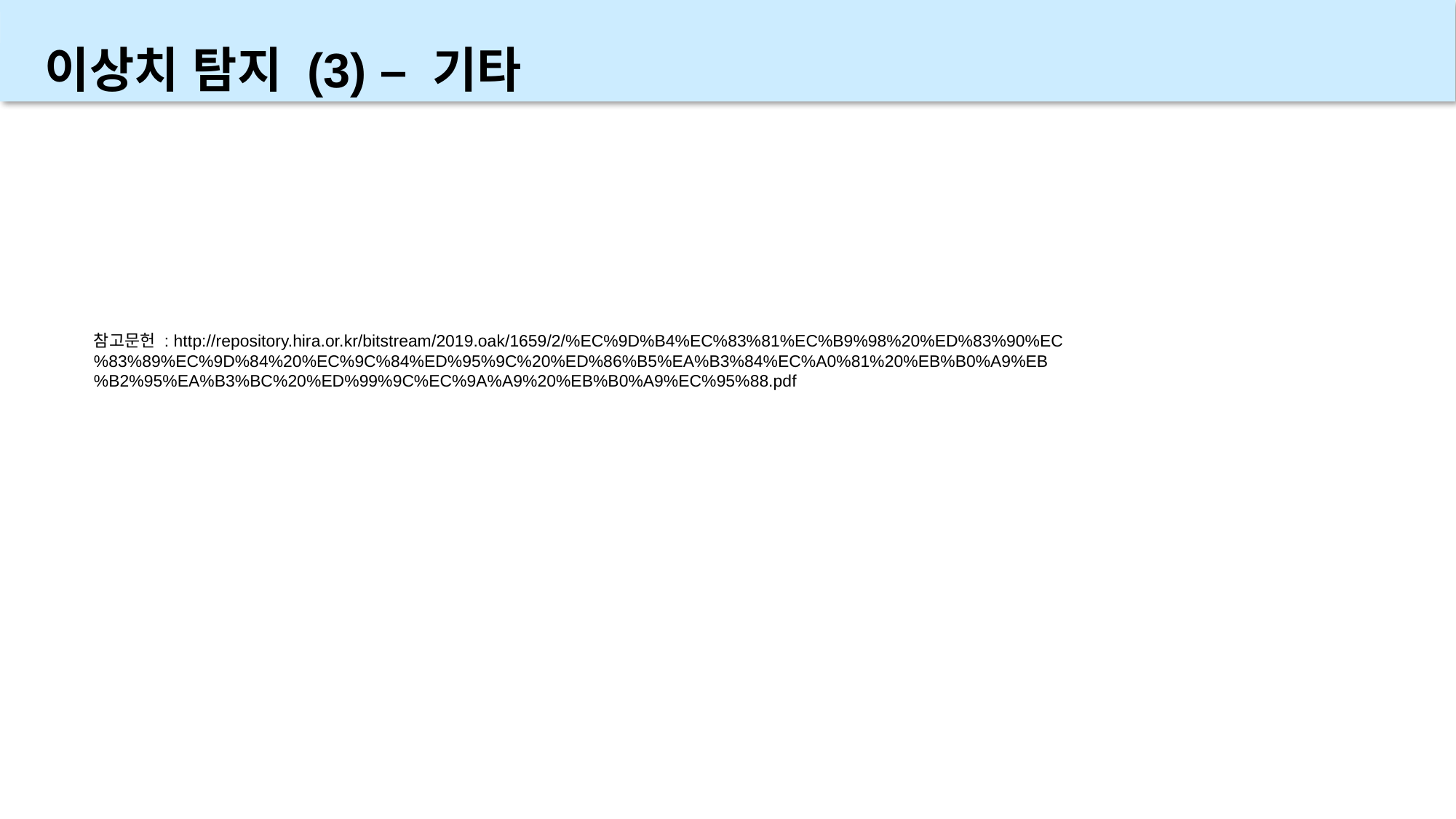

이상치 탐지 (3) – 기타

참고문헌 : http://repository.hira.or.kr/bitstream/2019.oak/1659/2/%EC%9D%B4%EC%83%81%EC%B9%98%20%ED%83%90%EC%83%89%EC%9D%84%20%EC%9C%84%ED%95%9C%20%ED%86%B5%EA%B3%84%EC%A0%81%20%EB%B0%A9%EB%B2%95%EA%B3%BC%20%ED%99%9C%EC%9A%A9%20%EB%B0%A9%EC%95%88.pdf